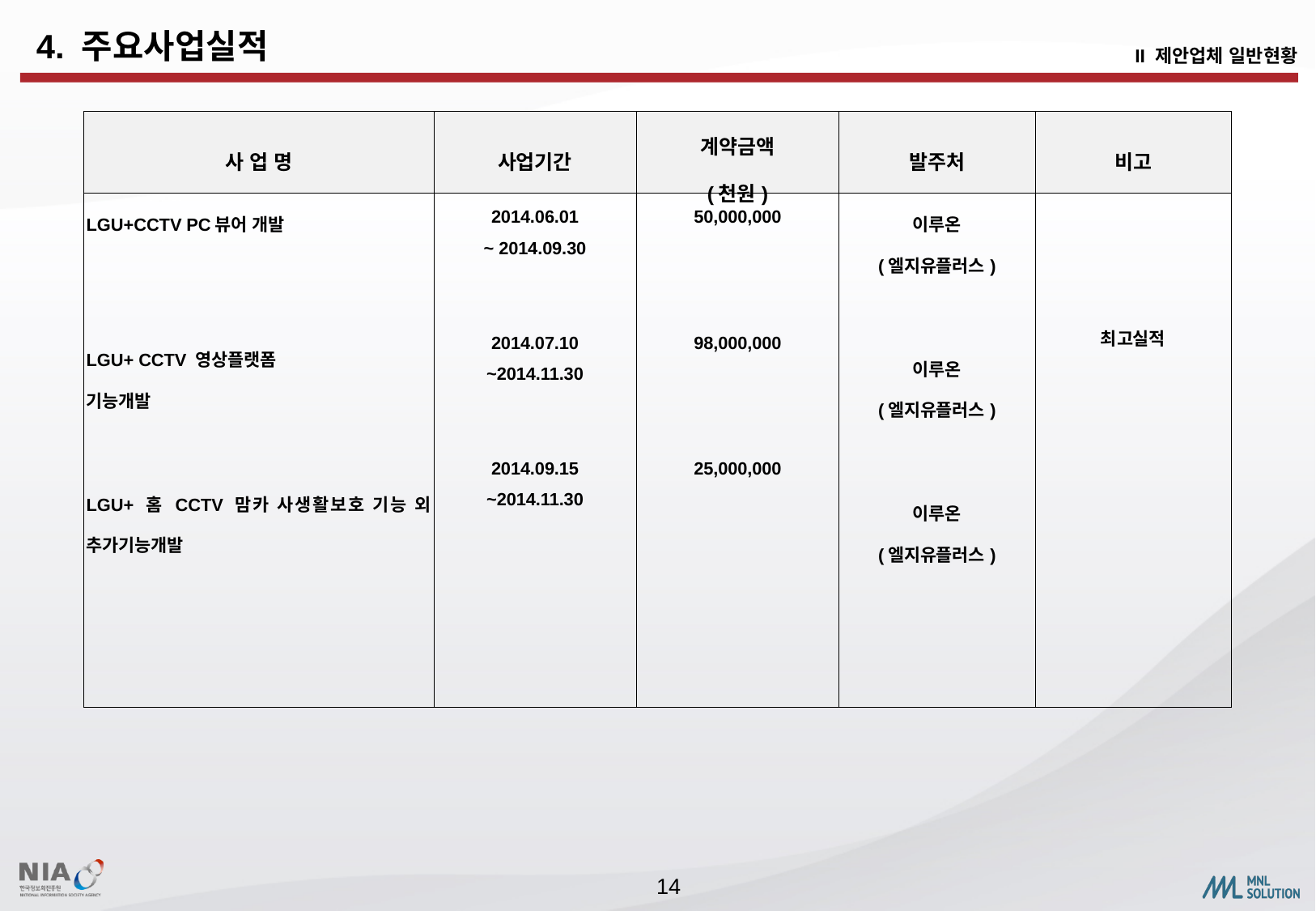

4. 주요사업실적
II 제안업체 일반현황
| 사 업 명 | 사업기간 | 계약금액 (천원) | 발주처 | 비고 |
| --- | --- | --- | --- | --- |
| LGU+CCTV PC뷰어 개발 LGU+ CCTV 영상플랫폼 기능개발 LGU+ 홈 CCTV 맘카 사생활보호 기능 외 추가기능개발 | 2014.06.01 ~ 2014.09.30 2014.07.10 ~2014.11.30 2014.09.15 ~2014.11.30 | 50,000,000 98,000,000 25,000,000 | 이루온 (엘지유플러스) 이루온 (엘지유플러스) 이루온 (엘지유플러스) | 최고실적 |